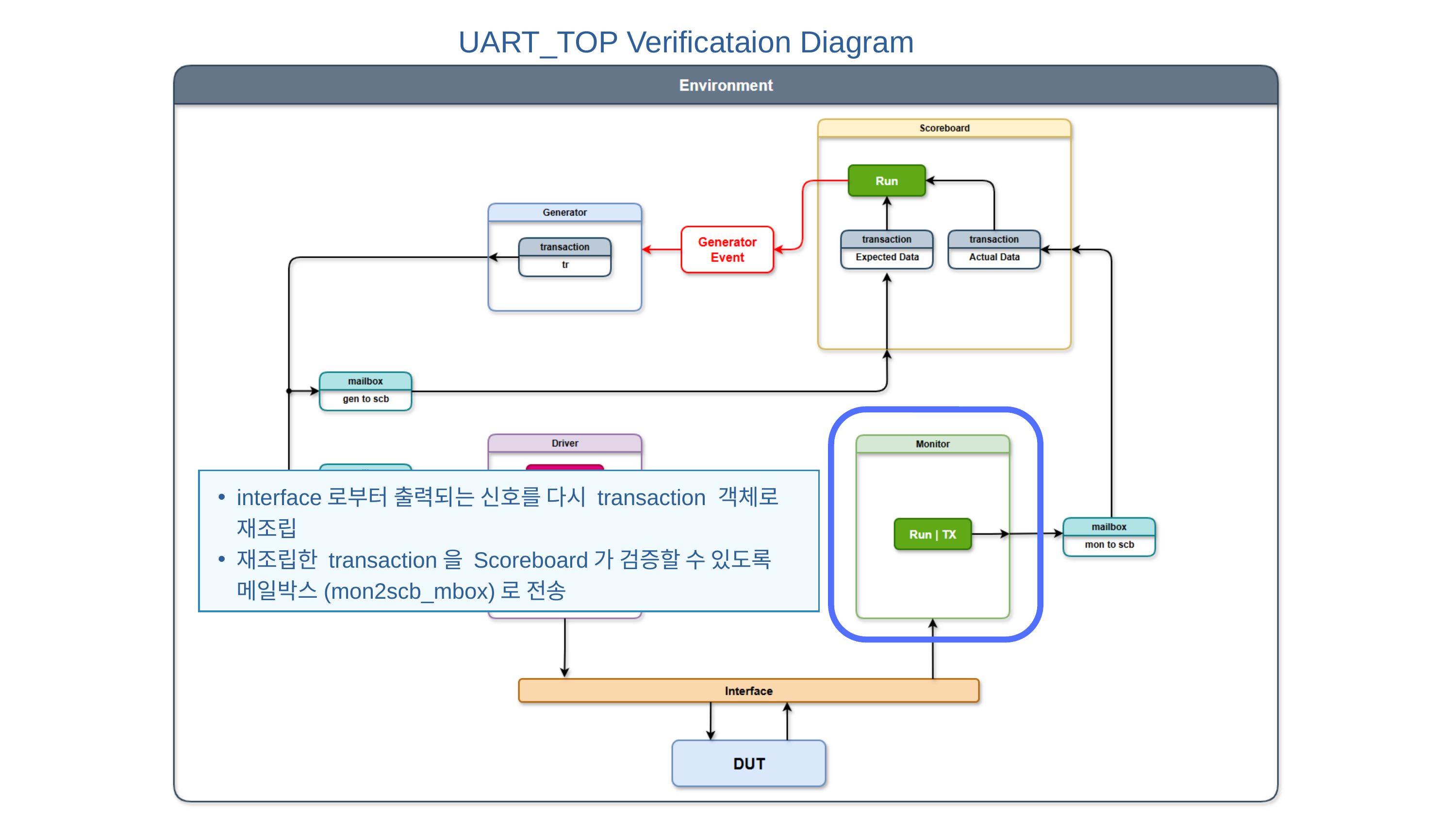

UART_TOP Verificataion Diagram

interface로부터 출력되는 신호를 다시 transaction 객체로 재조립
재조립한 transaction을 Scoreboard가 검증할 수 있도록 메일박스(mon2scb_mbox)로 전송